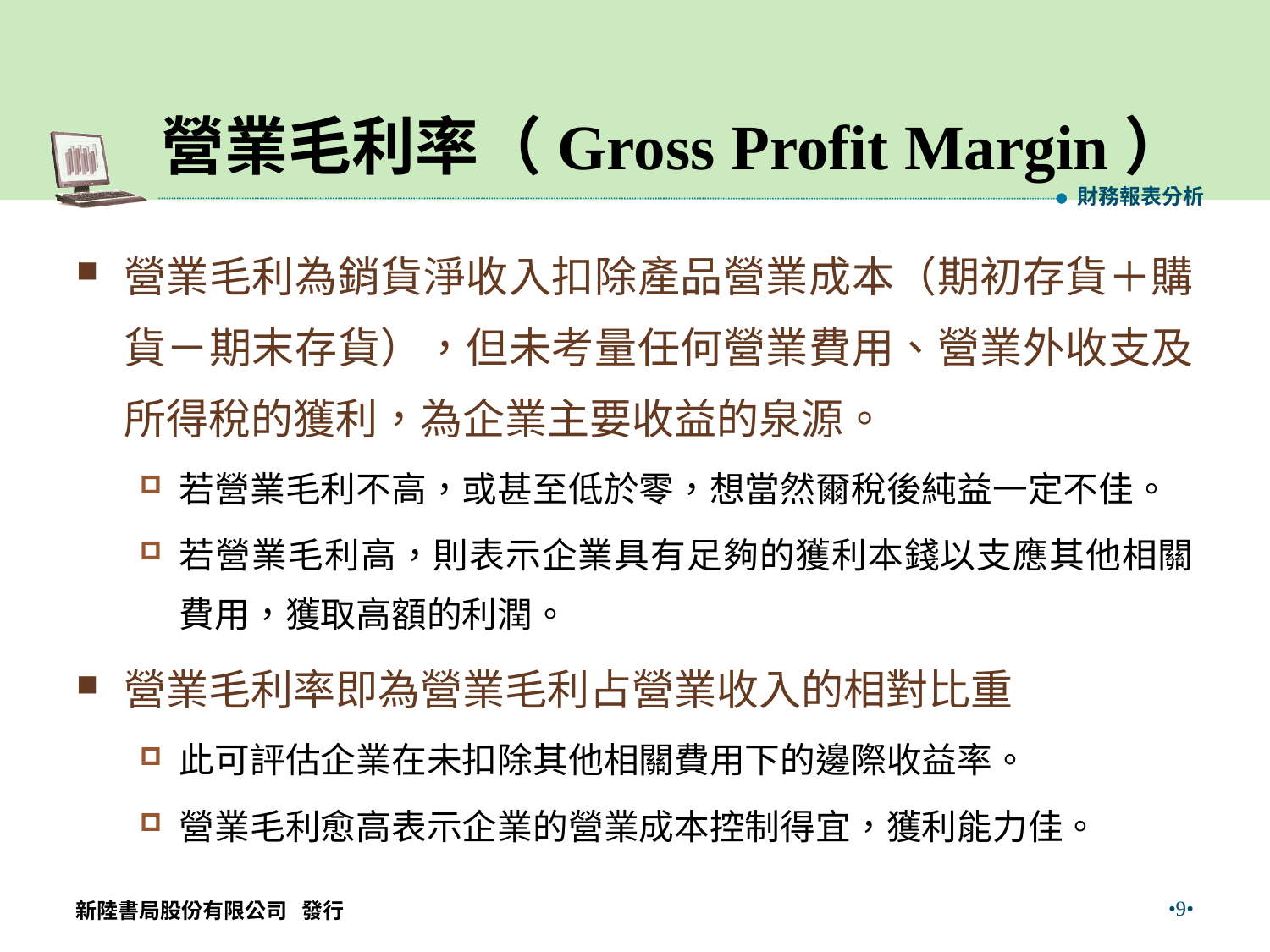

# 營業毛利率（Gross Profit Margin）
財務報表分析
營業毛利為銷貨淨收入扣除產品營業成本（期初存貨＋購貨－期末存貨），但未考量任何營業費用、營業外收支及所得稅的獲利，為企業主要收益的泉源。
若營業毛利不高，或甚至低於零，想當然爾稅後純益一定不佳。
若營業毛利高，則表示企業具有足夠的獲利本錢以支應其他相關費用，獲取高額的利潤。
營業毛利率即為營業毛利占營業收入的相對比重
此可評估企業在未扣除其他相關費用下的邊際收益率。
營業毛利愈高表示企業的營業成本控制得宜，獲利能力佳。
•9•